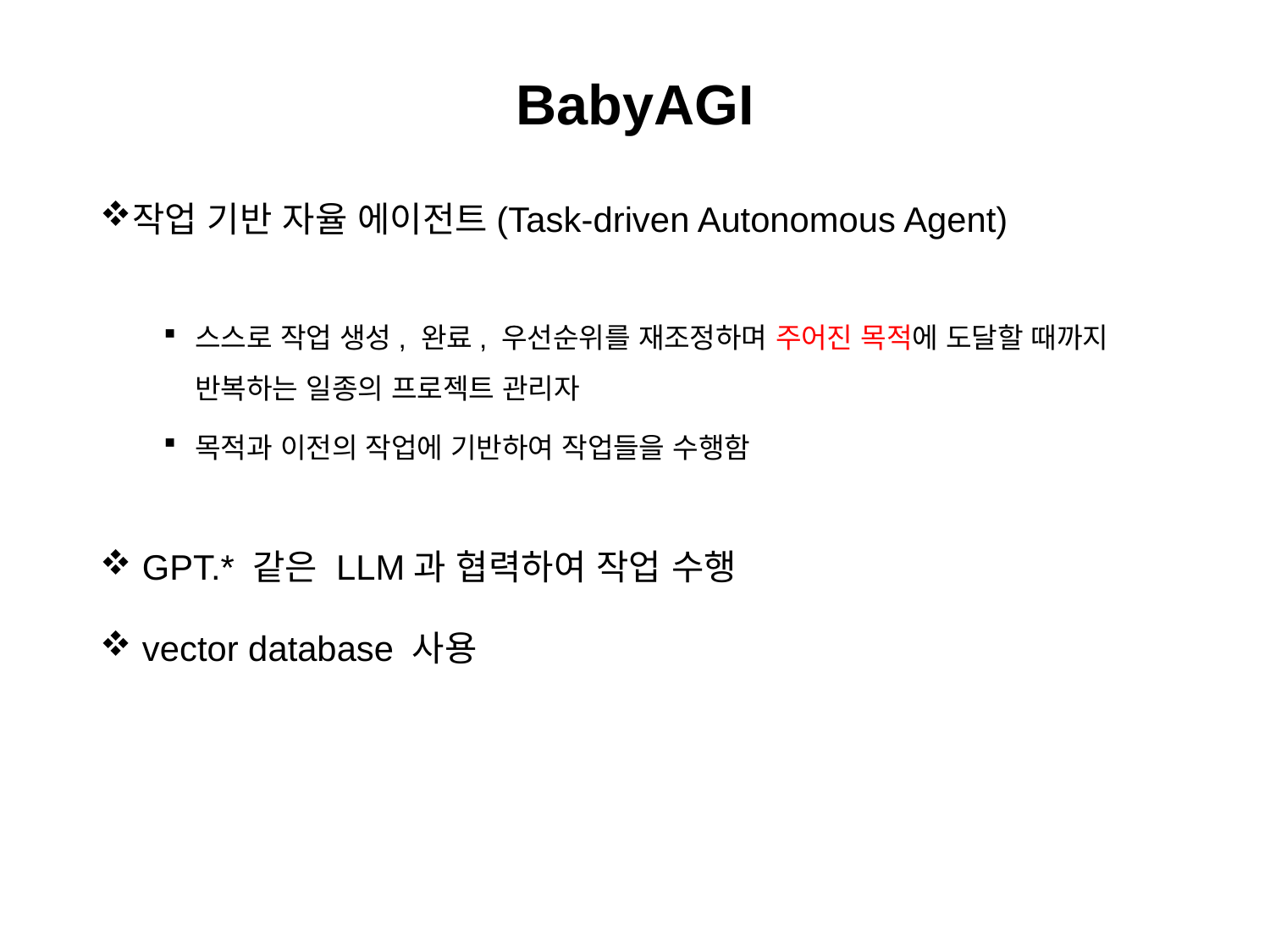

# BabyAGI
작업 기반 자율 에이전트(Task-driven Autonomous Agent)

스스로 작업 생성, 완료, 우선순위를 재조정하며 주어진 목적에 도달할 때까지 반복하는 일종의 프로젝트 관리자
목적과 이전의 작업에 기반하여 작업들을 수행함

 GPT.* 같은 LLM과 협력하여 작업 수행
 vector database 사용